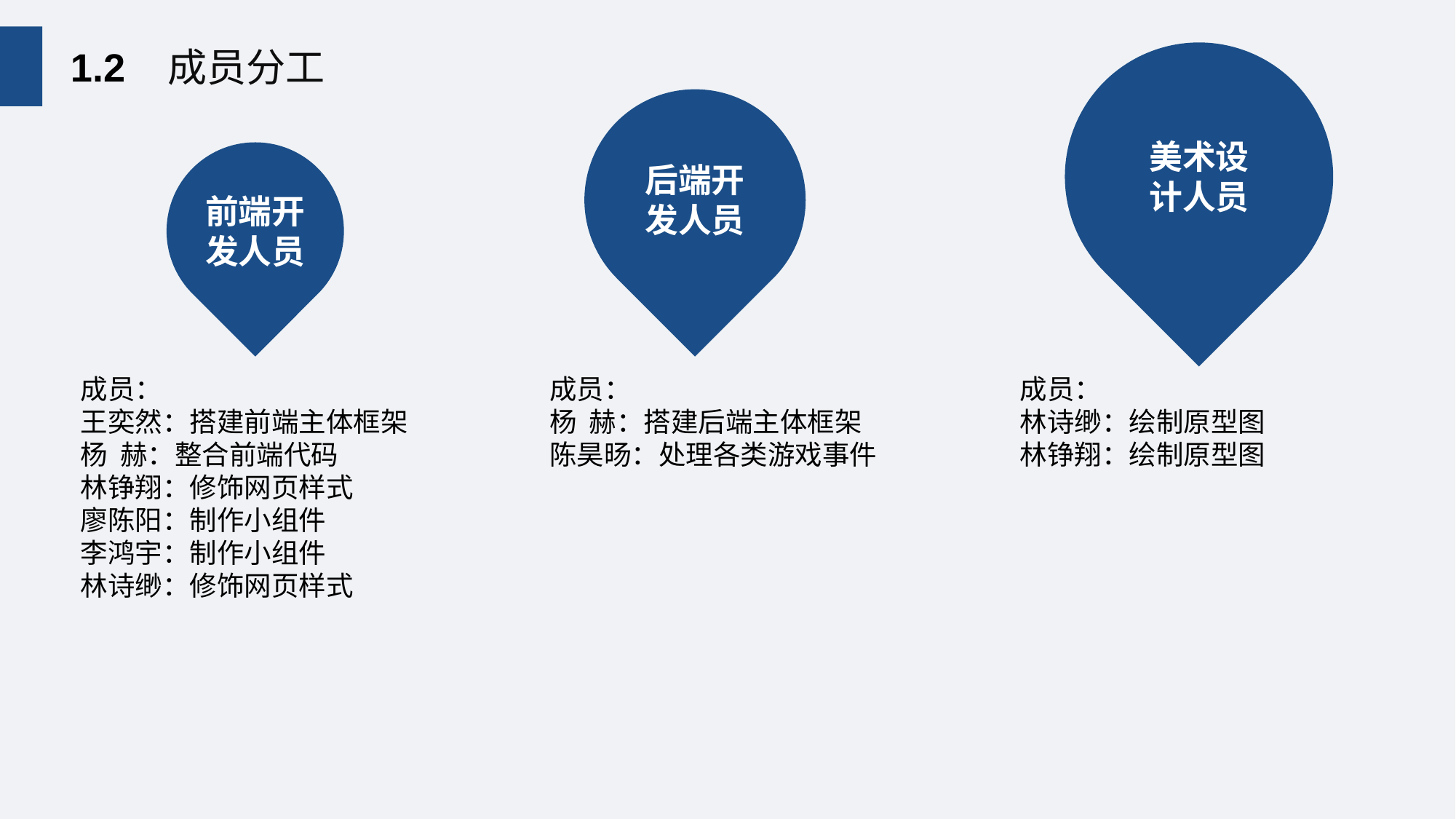

1.2   成员分工

美术设计人员

后端开发人员
前端开发人员
成员：
王奕然：搭建前端主体框架
杨  赫：整合前端代码
林铮翔：修饰网页样式
廖陈阳：制作小组件
李鸿宇：制作小组件
林诗缈：修饰网页样式

成员：
杨  赫：搭建后端主体框架
陈昊旸：处理各类游戏事件

成员：
林诗缈：绘制原型图
林铮翔：绘制原型图